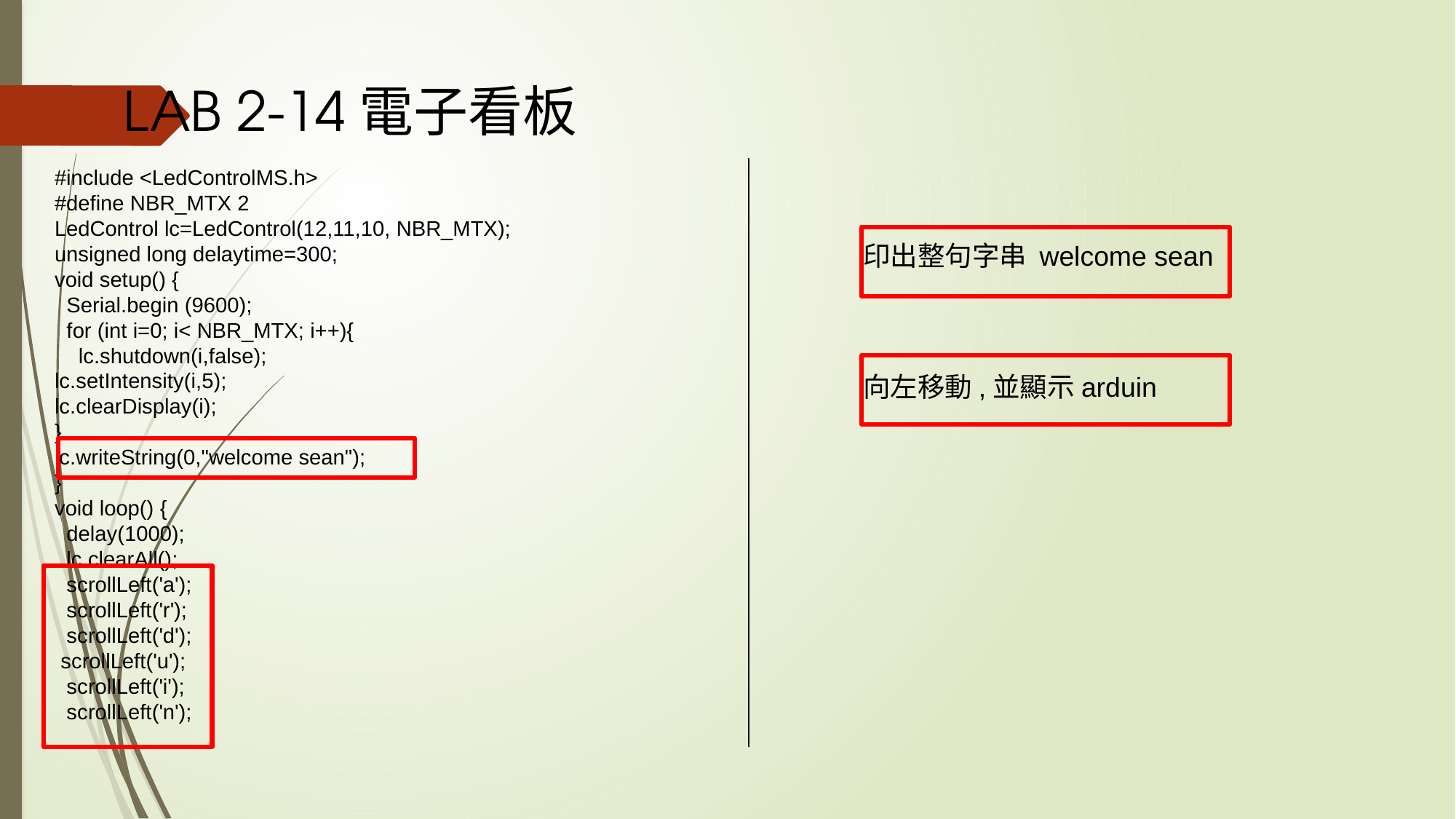

LAB 2-14電子看板
#include <LedControlMS.h>
#define NBR_MTX 2
LedControl lc=LedControl(12,11,10, NBR_MTX);
unsigned long delaytime=300;
void setup() {
  Serial.begin (9600);
  for (int i=0; i< NBR_MTX; i++){
    lc.shutdown(i,false);
lc.setIntensity(i,5);
lc.clearDisplay(i);
}
lc.writeString(0,"welcome sean");
}
void loop() {
  delay(1000);
  lc.clearAll();
  scrollLeft('a');
  scrollLeft('r');
  scrollLeft('d');
 scrollLeft('u');
  scrollLeft('i');
  scrollLeft('n');

印出整句字串 welcome sean

向左移動,並顯示arduin